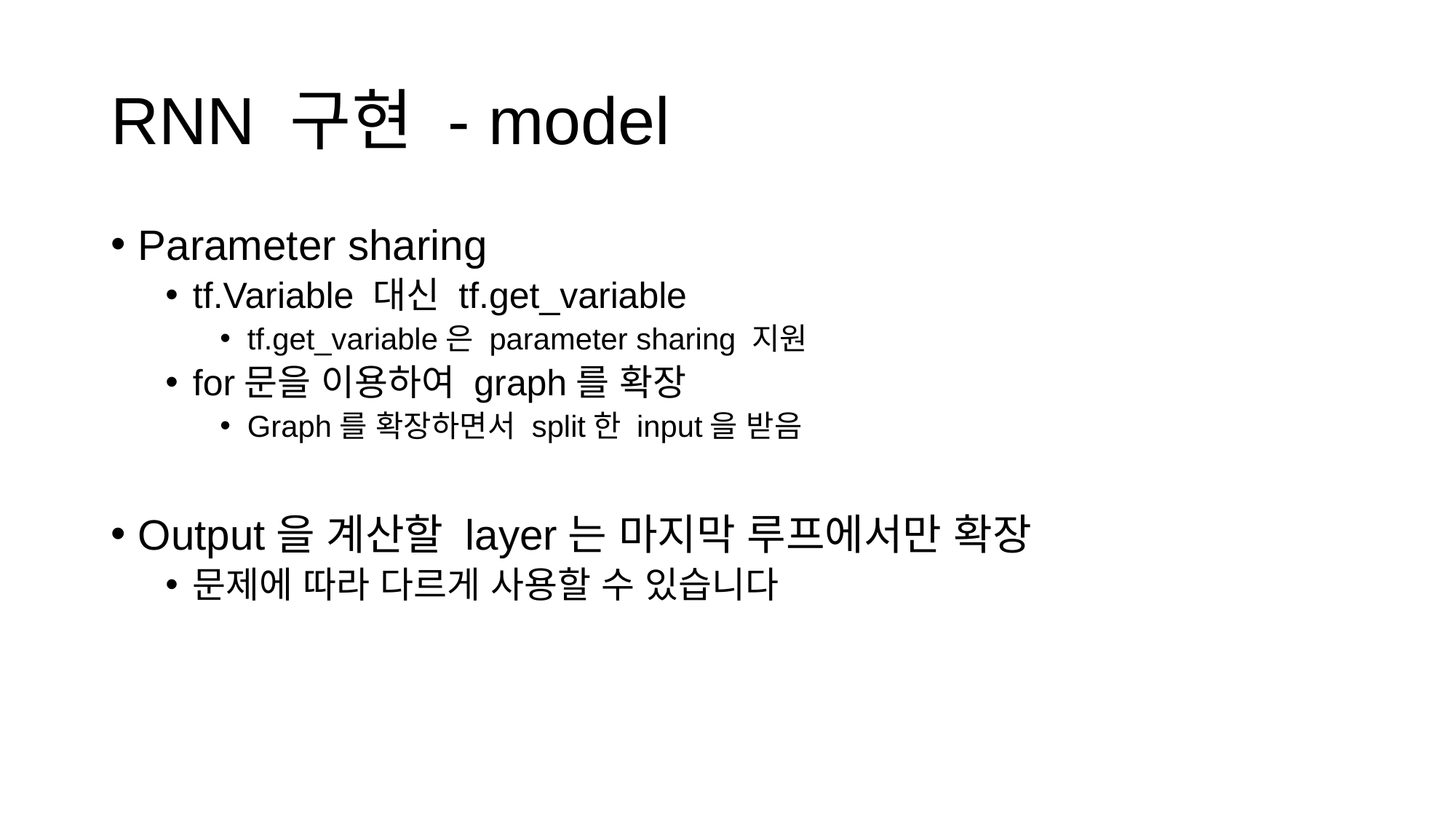

# RNN 구현 - model
Parameter sharing
tf.Variable 대신 tf.get_variable
tf.get_variable은 parameter sharing 지원
for문을 이용하여 graph를 확장
Graph를 확장하면서 split한 input을 받음

Output을 계산할 layer는 마지막 루프에서만 확장
문제에 따라 다르게 사용할 수 있습니다